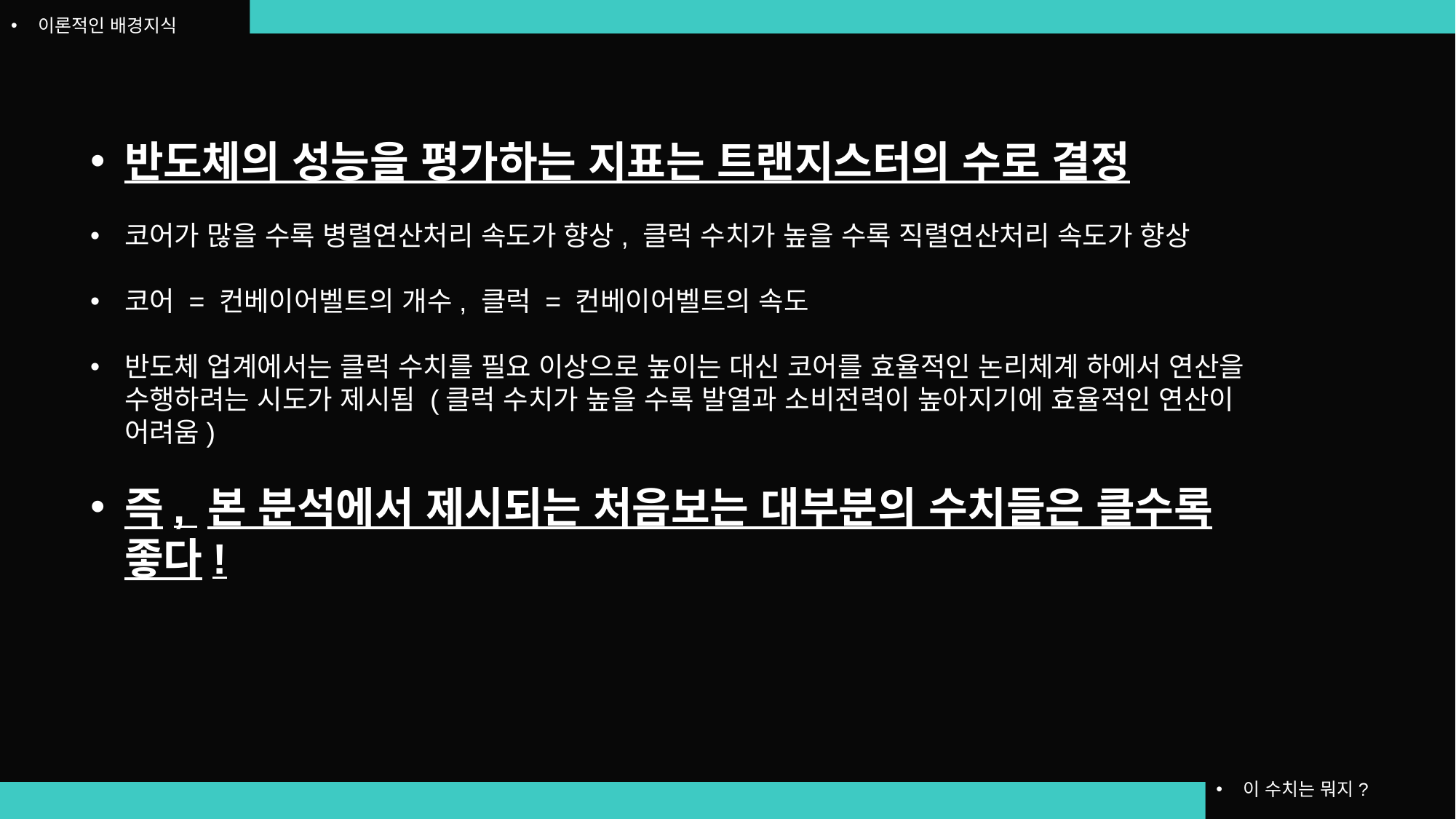

이론적인 배경지식
반도체의 성능을 평가하는 지표는 트랜지스터의 수로 결정

코어가 많을 수록 병렬연산처리 속도가 향상, 클럭 수치가 높을 수록 직렬연산처리 속도가 향상

코어 = 컨베이어벨트의 개수, 클럭 = 컨베이어벨트의 속도

반도체 업계에서는 클럭 수치를 필요 이상으로 높이는 대신 코어를 효율적인 논리체계 하에서 연산을 수행하려는 시도가 제시됨 (클럭 수치가 높을 수록 발열과 소비전력이 높아지기에 효율적인 연산이 어려움)

즉, 본 분석에서 제시되는 처음보는 대부분의 수치들은 클수록 좋다!
이 수치는 뭐지?